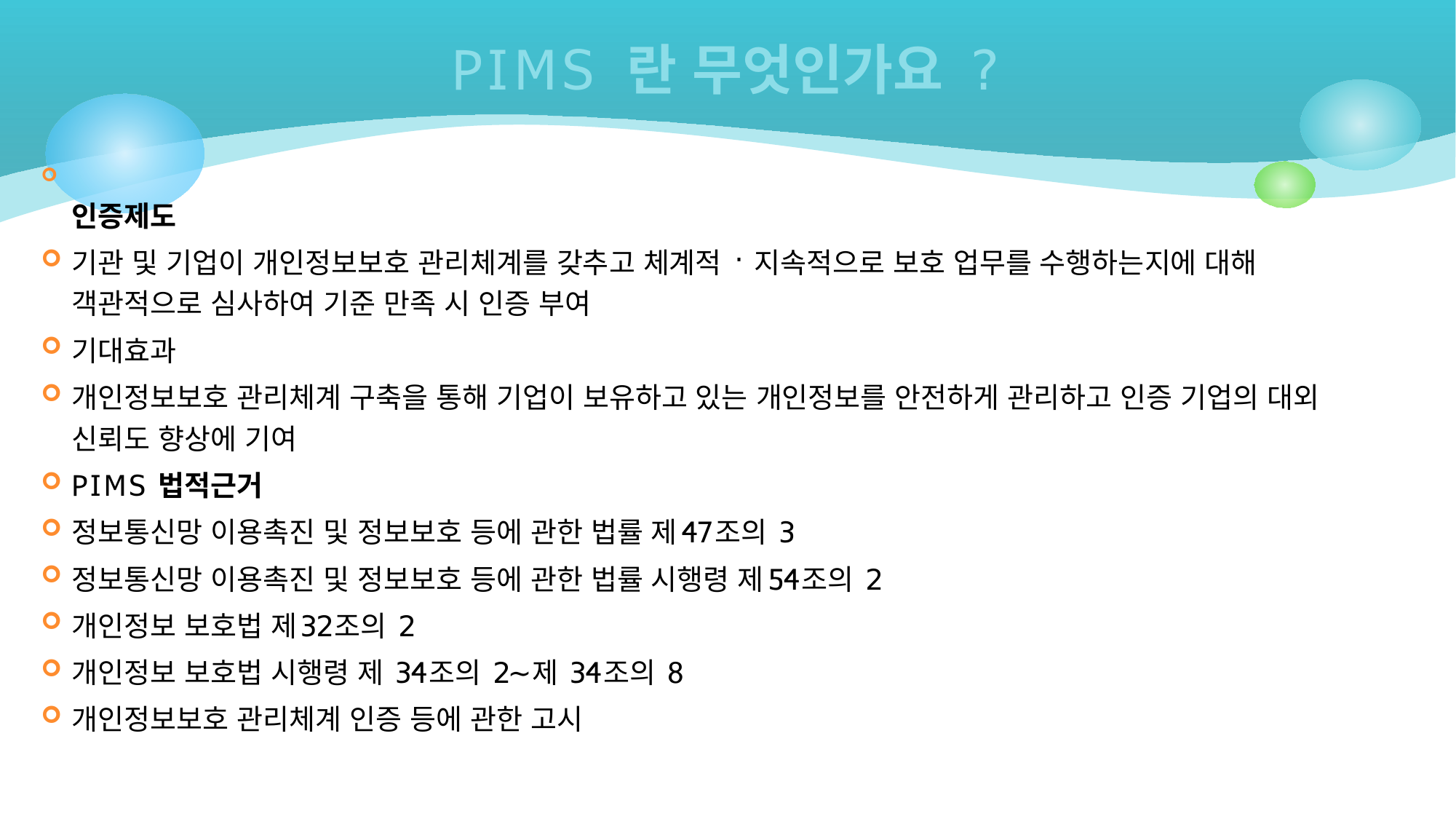

# PIMS 란 무엇인가요 ?
인증제도
기관 및 기업이 개인정보보호 관리체계를 갖추고 체계적 · 지속적으로 보호 업무를 수행하는지에 대해 객관적으로 심사하여 기준 만족 시 인증 부여
기대효과
개인정보보호 관리체계 구축을 통해 기업이 보유하고 있는 개인정보를 안전하게 관리하고 인증 기업의 대외 신뢰도 향상에 기여
PIMS 법적근거
정보통신망 이용촉진 및 정보보호 등에 관한 법률 제47조의 3
정보통신망 이용촉진 및 정보보호 등에 관한 법률 시행령 제54조의 2
개인정보 보호법 제32조의 2
개인정보 보호법 시행령 제 34조의 2~제 34조의 8
개인정보보호 관리체계 인증 등에 관한 고시